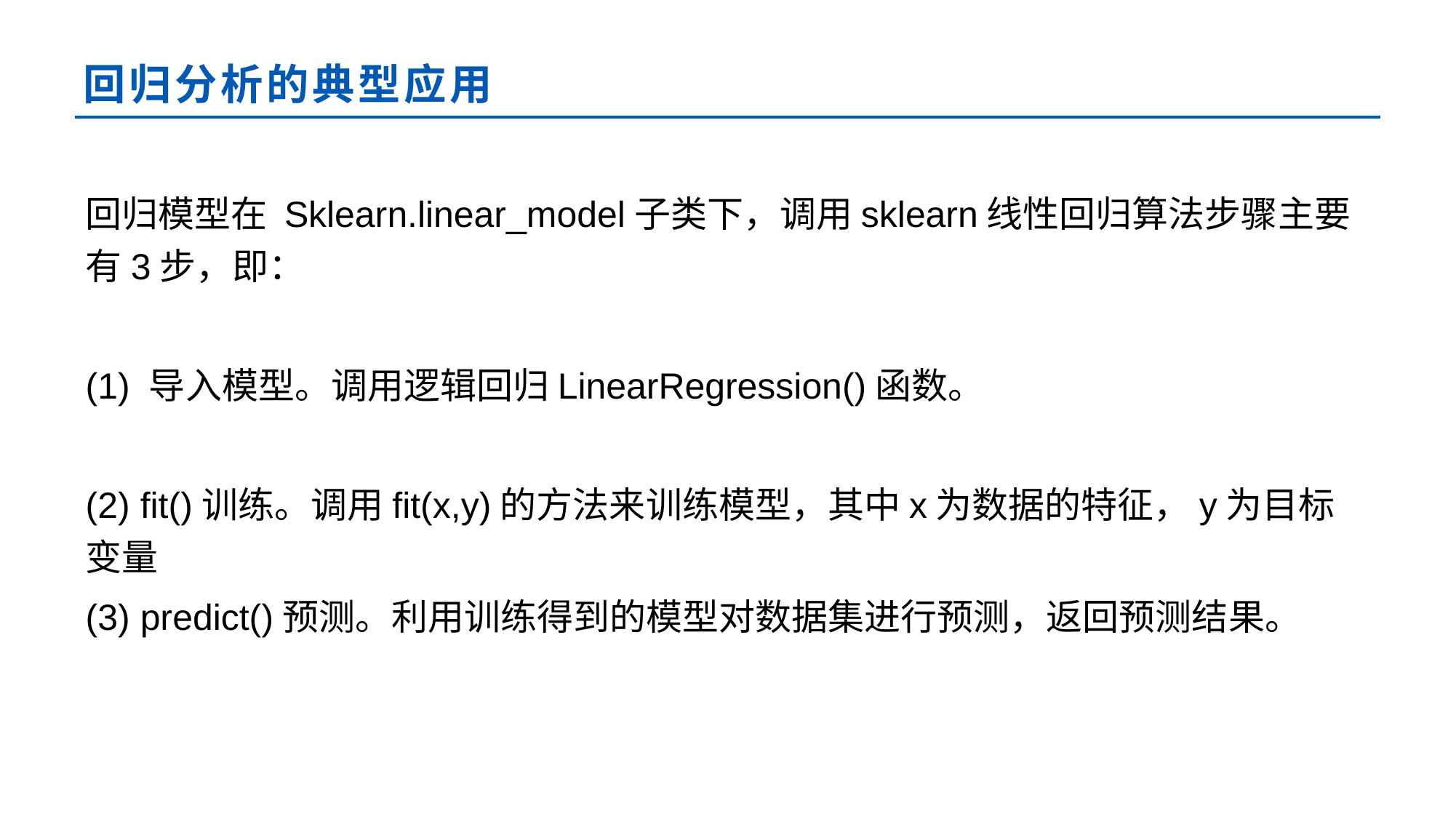

# 回归分析的典型应用

回归模型在 Sklearn.linear_model子类下，调用sklearn线性回归算法步骤主要有3步，即：

(1) 导入模型。调用逻辑回归LinearRegression()函数。

(2) fit()训练。调用fit(x,y)的方法来训练模型，其中x为数据的特征，y为目标变量
(3) predict()预测。利用训练得到的模型对数据集进行预测，返回预测结果。
12